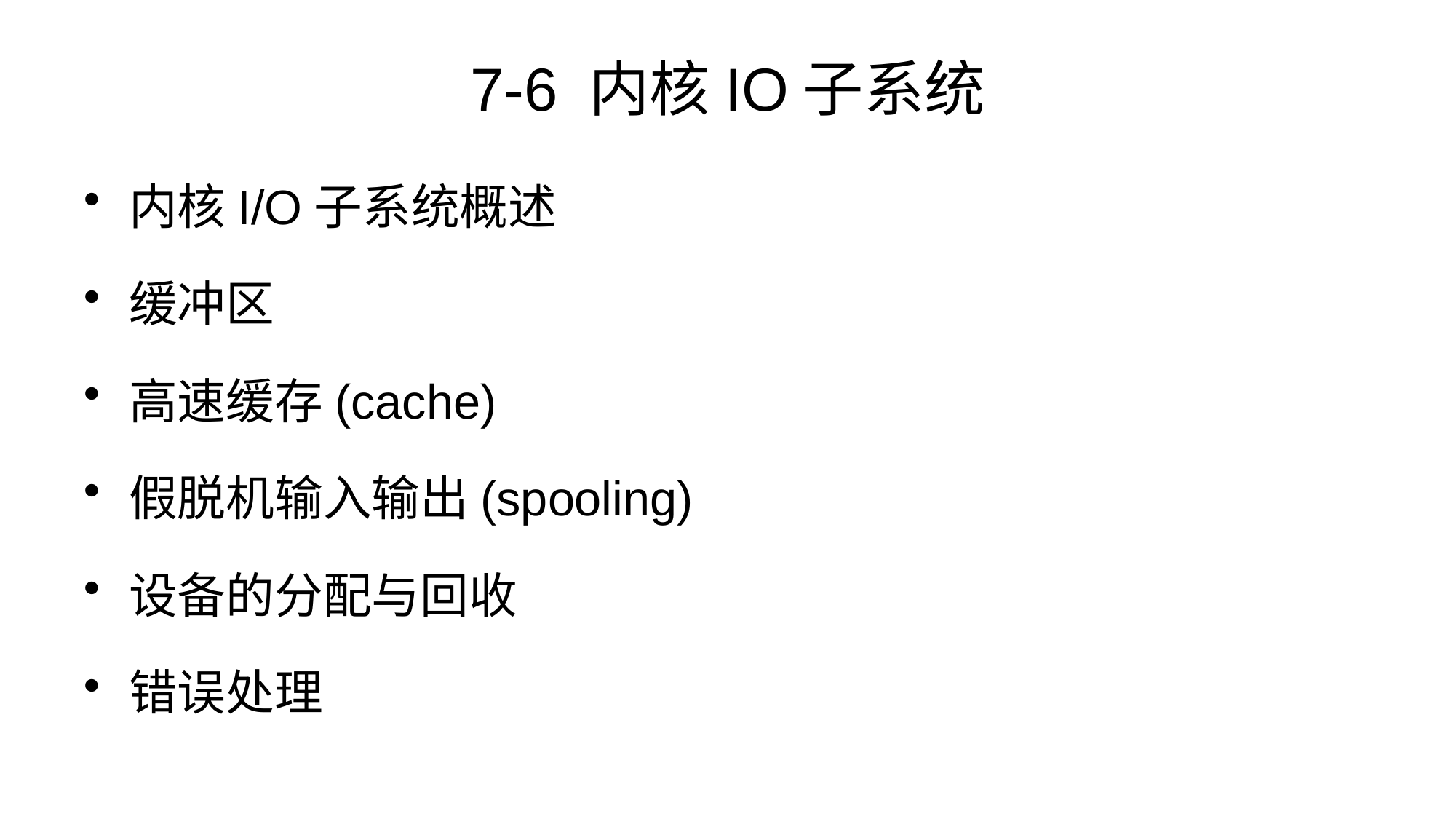

# 7-6 内核IO子系统
内核I/O子系统概述
缓冲区
高速缓存(cache)
假脱机输入输出(spooling)
设备的分配与回收
错误处理